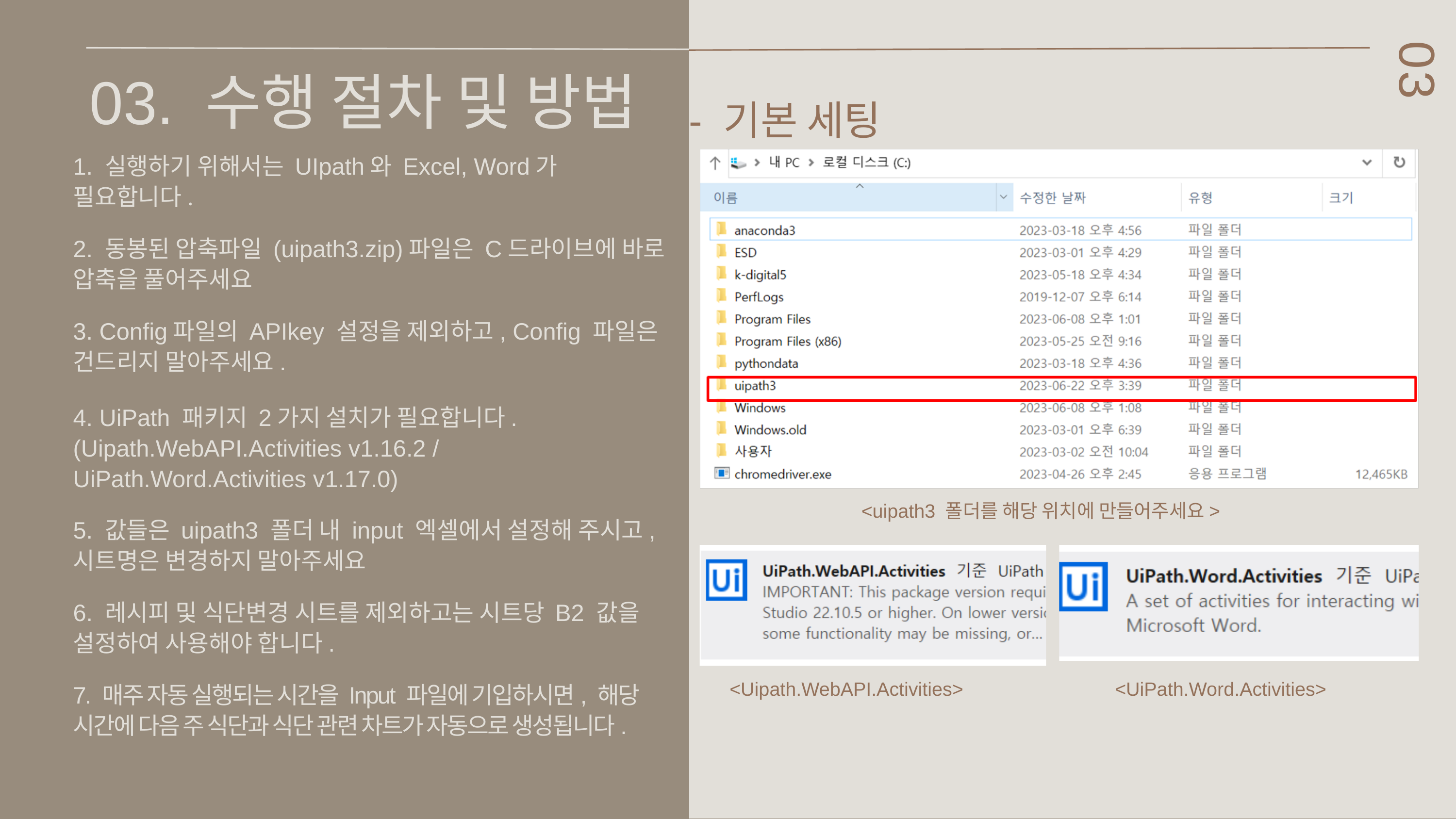

03. 수행 절차 및 방법
03
- 기본 세팅

1. 실행하기 위해서는 UIpath와 Excel, Word가
필요합니다.
2. 동봉된 압축파일 (uipath3.zip)파일은 C드라이브에 바로 압축을 풀어주세요
3. Config파일의 APIkey 설정을 제외하고, Config 파일은 건드리지 말아주세요.
4. UiPath 패키지 2가지 설치가 필요합니다. (Uipath.WebAPI.Activities v1.16.2 /
UiPath.Word.Activities v1.17.0)
<uipath3 폴더를 해당 위치에 만들어주세요>
5. 값들은 uipath3 폴더 내 input 엑셀에서 설정해 주시고, 시트명은 변경하지 말아주세요

6. 레시피 및 식단변경 시트를 제외하고는 시트당 B2 값을 설정하여 사용해야 합니다.
<Uipath.WebAPI.Activities>
<UiPath.Word.Activities>
7. 매주 자동 실행되는 시간을 Input 파일에 기입하시면, 해당 시간에 다음 주 식단과 식단 관련 차트가 자동으로 생성됩니다.